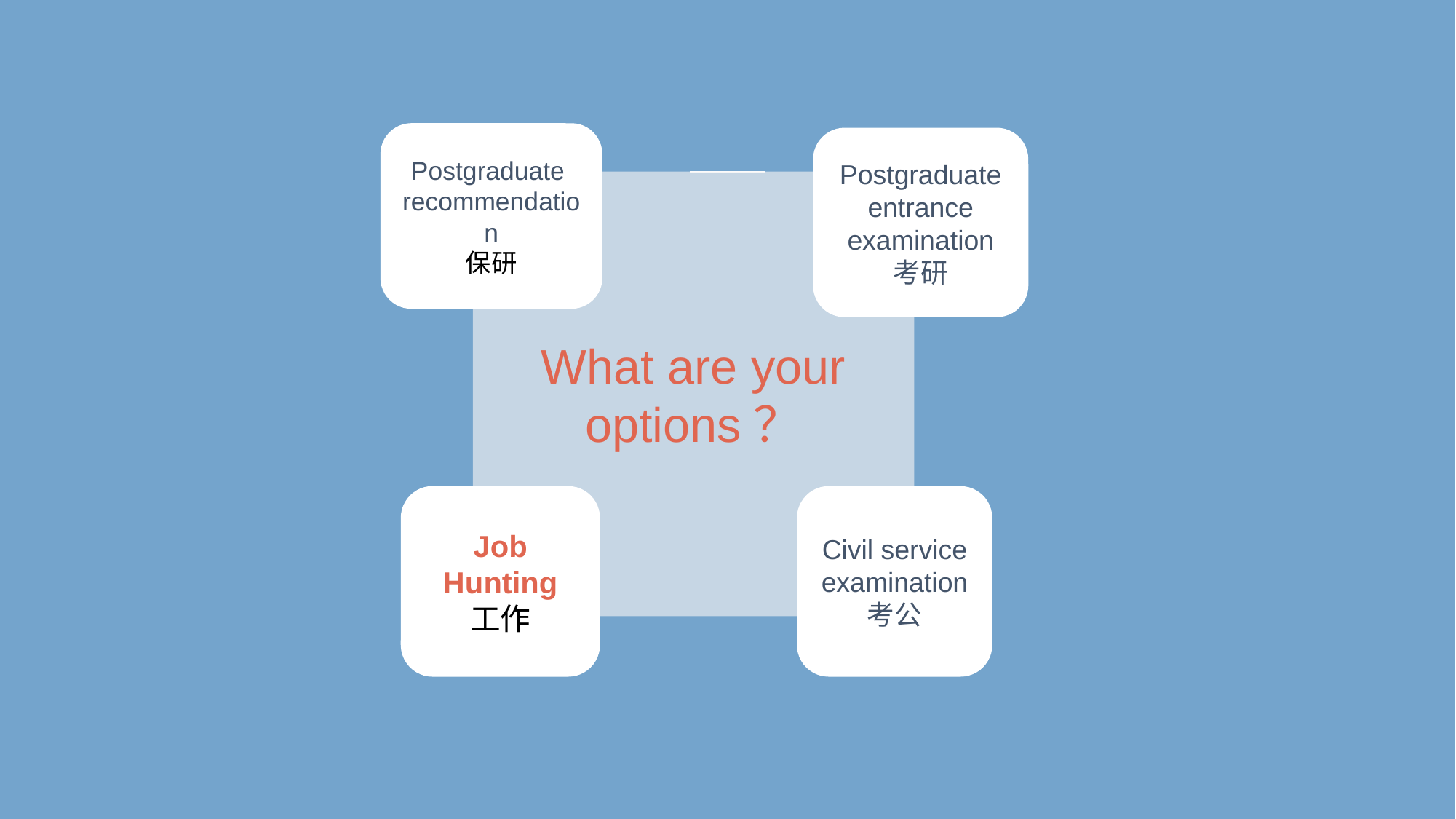

Postgraduate
recommendation
保研
Postgraduate entrance examination
考研
What are your options？

Job Hunting
工作
Civil service examination
考公